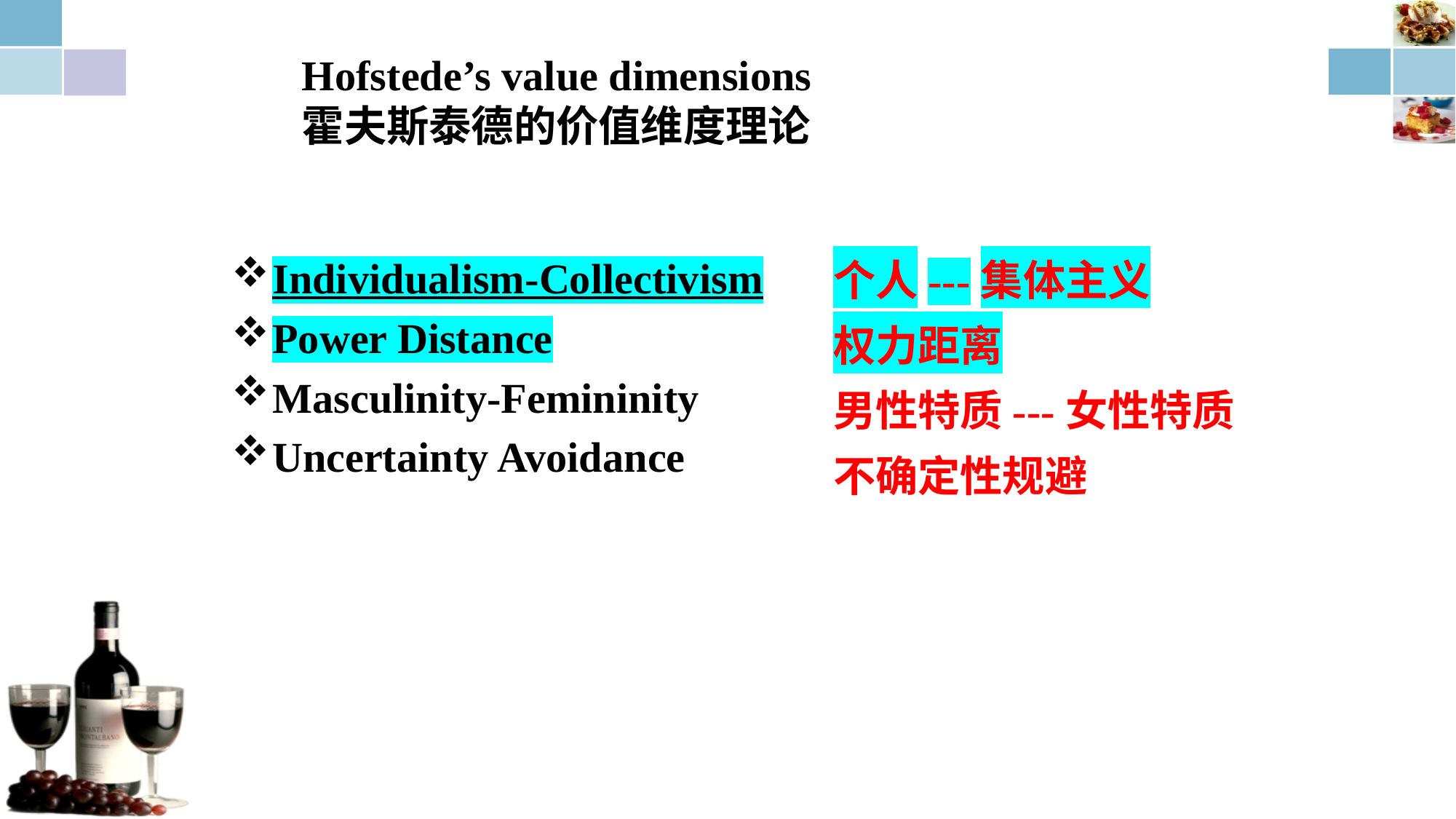

Hofstede’s value dimensions
霍夫斯泰德的价值维度理论
个人---集体主义
权力距离
男性特质---女性特质
不确定性规避
Individualism-Collectivism
Power Distance
Masculinity-Femininity
Uncertainty Avoidance